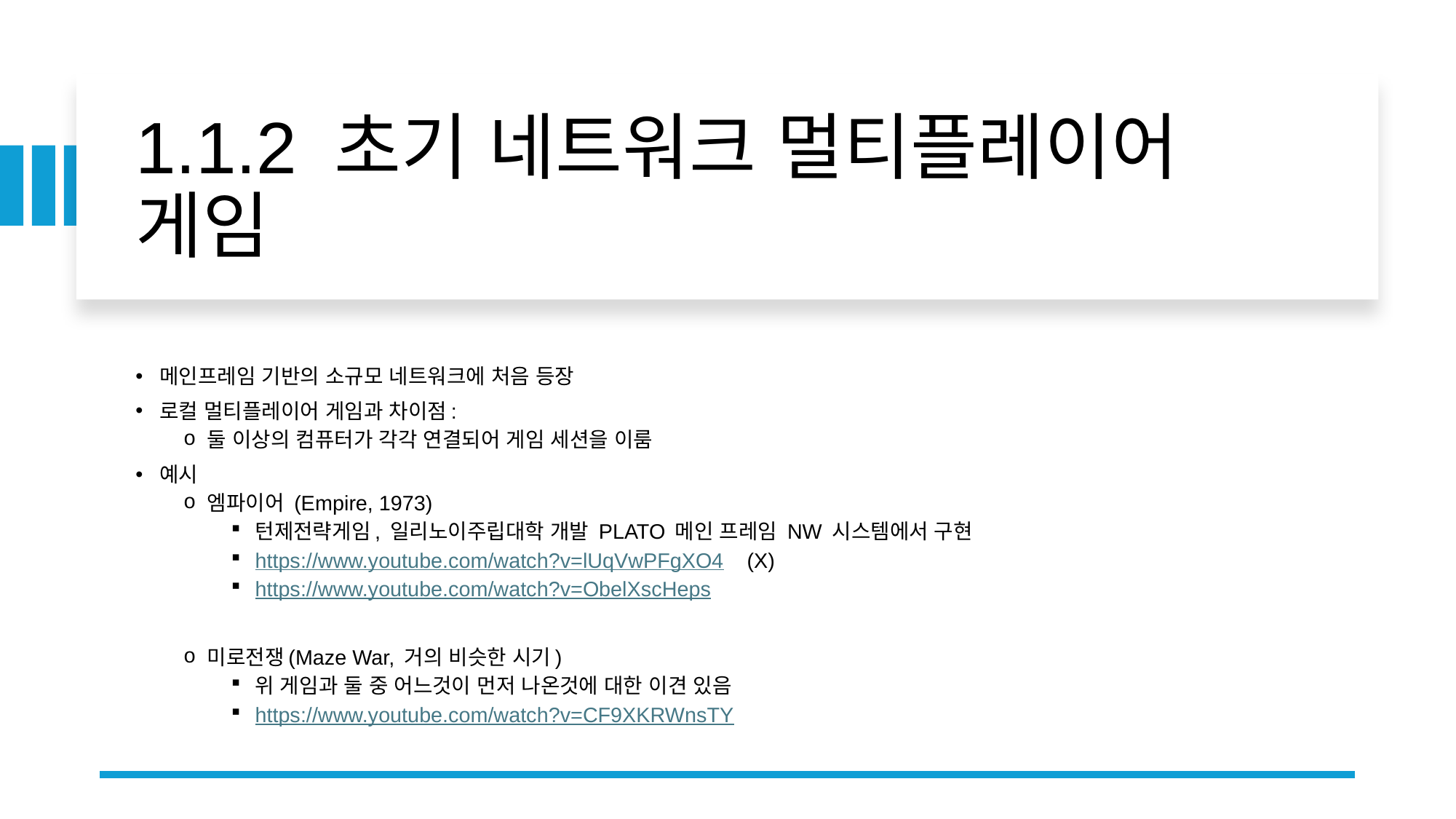

# 1.1.2 초기 네트워크 멀티플레이어 게임

메인프레임 기반의 소규모 네트워크에 처음 등장
로컬 멀티플레이어 게임과 차이점:
둘 이상의 컴퓨터가 각각 연결되어 게임 세션을 이룸
예시
엠파이어 (Empire, 1973)
턴제전략게임, 일리노이주립대학 개발 PLATO 메인 프레임 NW 시스템에서 구현
https://www.youtube.com/watch?v=lUqVwPFgXO4    (X)
https://www.youtube.com/watch?v=ObelXscHeps

미로전쟁(Maze War, 거의 비슷한 시기)
위 게임과 둘 중 어느것이 먼저 나온것에 대한 이견 있음
https://www.youtube.com/watch?v=CF9XKRWnsTY